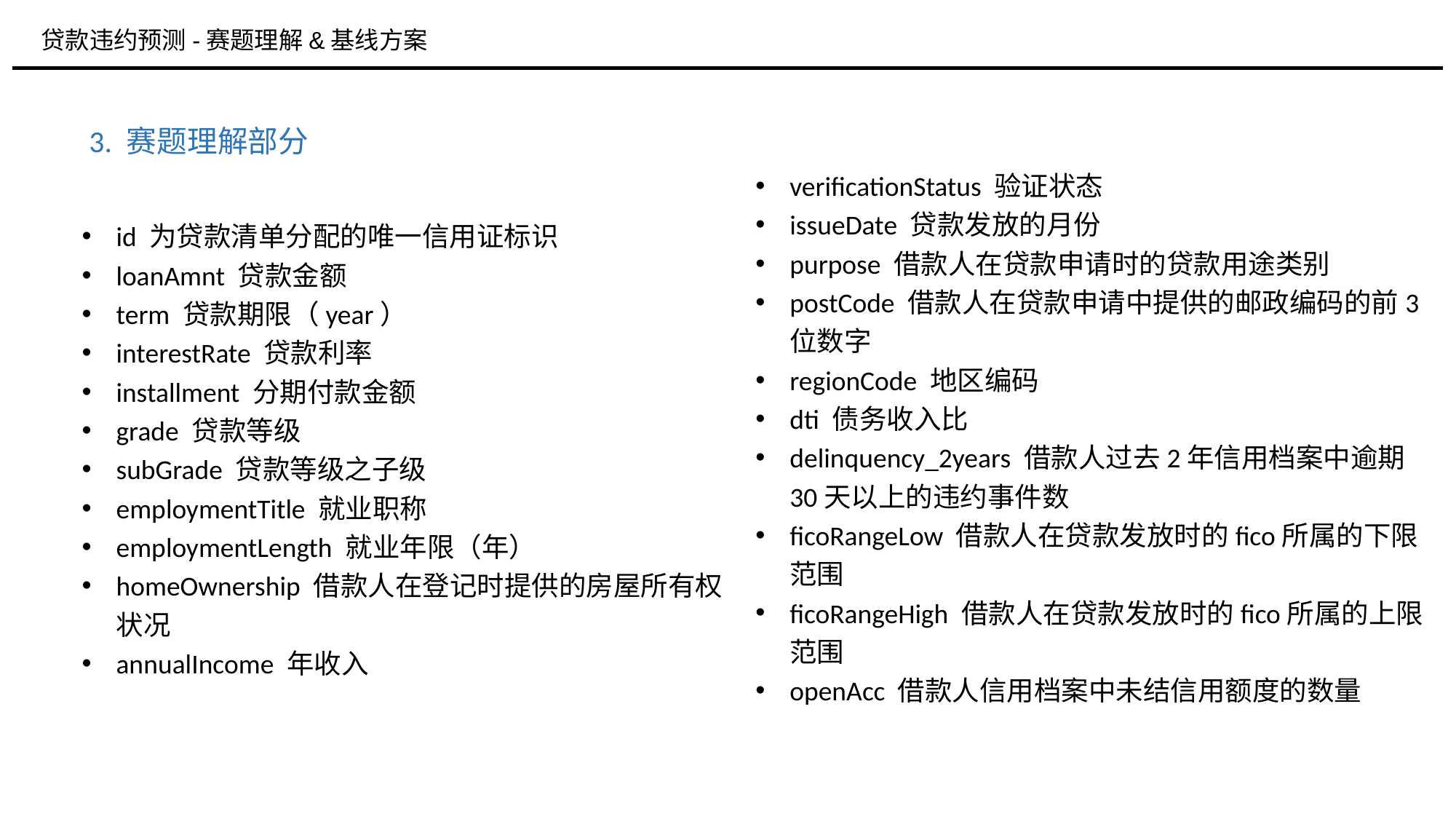

贷款违约预测-赛题理解&基线方案
3. 赛题理解部分
verificationStatus 验证状态
issueDate 贷款发放的月份
purpose 借款人在贷款申请时的贷款用途类别
postCode 借款人在贷款申请中提供的邮政编码的前3位数字
regionCode 地区编码
dti 债务收入比
delinquency_2years 借款人过去2年信用档案中逾期30天以上的违约事件数
ficoRangeLow 借款人在贷款发放时的fico所属的下限范围
ficoRangeHigh 借款人在贷款发放时的fico所属的上限范围
openAcc 借款人信用档案中未结信用额度的数量

id 为贷款清单分配的唯一信用证标识
loanAmnt 贷款金额
term 贷款期限（year）
interestRate 贷款利率
installment 分期付款金额
grade 贷款等级
subGrade 贷款等级之子级
employmentTitle 就业职称
employmentLength 就业年限（年）
homeOwnership 借款人在登记时提供的房屋所有权状况
annualIncome 年收入